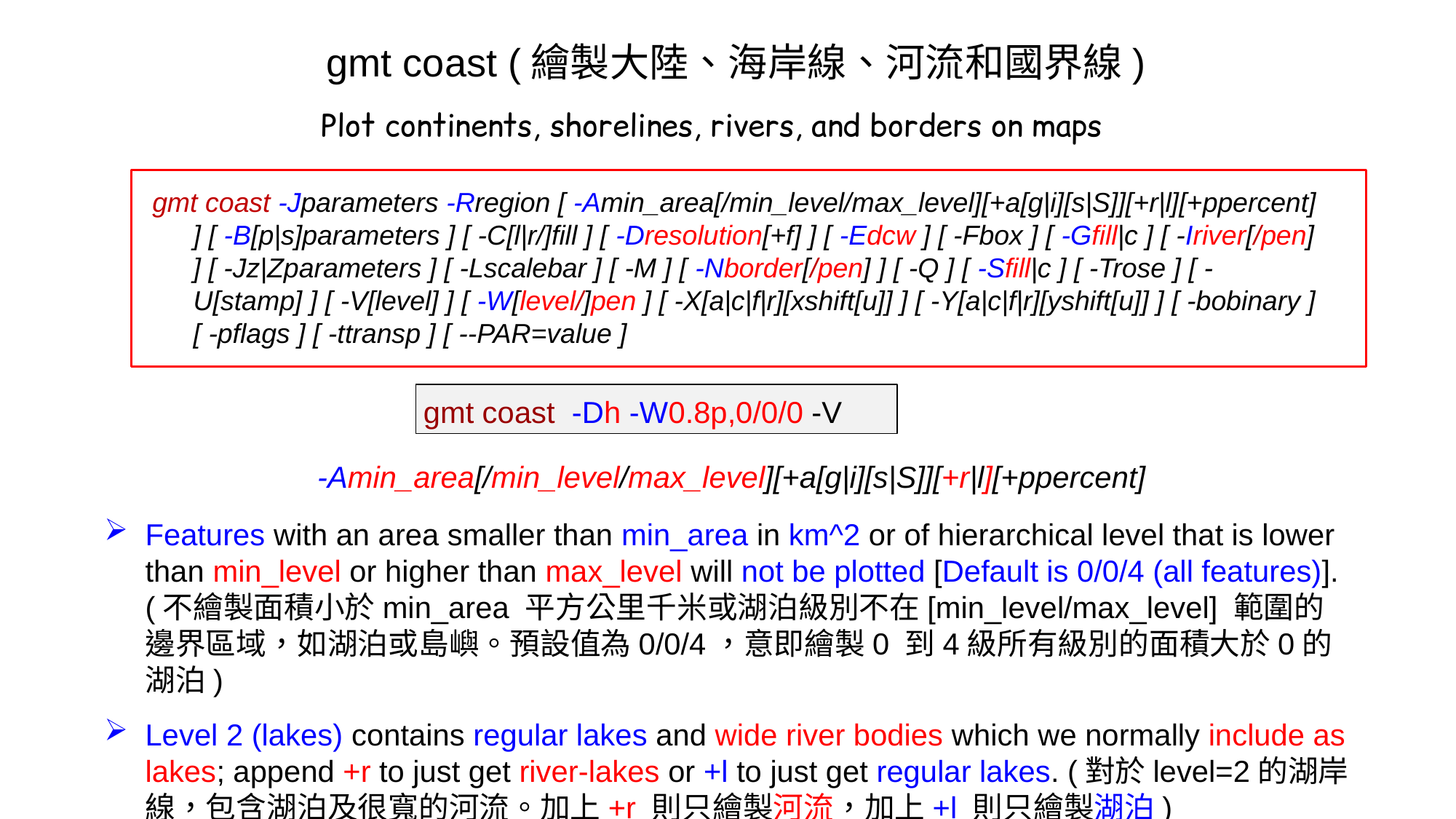

# gmt coast (繪製大陸、海岸線、河流和國界線)
Plot continents, shorelines, rivers, and borders on maps

gmt coast -Jparameters -Rregion [ -Amin_area[/min_level/max_level][+a[g|i][s|S]][+r|l][+ppercent] ] [ -B[p|s]parameters ] [ -C[l|r/]fill ] [ -Dresolution[+f] ] [ -Edcw ] [ -Fbox ] [ -Gfill|c ] [ -Iriver[/pen] ] [ -Jz|Zparameters ] [ -Lscalebar ] [ -M ] [ -Nborder[/pen] ] [ -Q ] [ -Sfill|c ] [ -Trose ] [ -U[stamp] ] [ -V[level] ] [ -W[level/]pen ] [ -X[a|c|f|r][xshift[u]] ] [ -Y[a|c|f|r][yshift[u]] ] [ -bobinary ] [ -pflags ] [ -ttransp ] [ --PAR=value ]

gmt coast  -Dh -W0.8p,0/0/0 -V
-Amin_area[/min_level/max_level][+a[g|i][s|S]][+r|l][+ppercent]
Features with an area smaller than min_area in km^2 or of hierarchical level that is lower than min_level or higher than max_level will not be plotted [Default is 0/0/4 (all features)]. (不繪製面積小於min_area 平方公里千米或湖泊級別不在[min_level/max_level] 範圍的邊界區域，如湖泊或島嶼。預設值為0/0/4，意即繪製0 到4級所有級別的面積大於0的湖泊)
Level 2 (lakes) contains regular lakes and wide river bodies which we normally include as lakes; append +r to just get river-lakes or +l to just get regular lakes. (對於level=2的湖岸線，包含湖泊及很寬的河流。加上+r 則只繪製河流，加上+l 則只繪製湖泊)